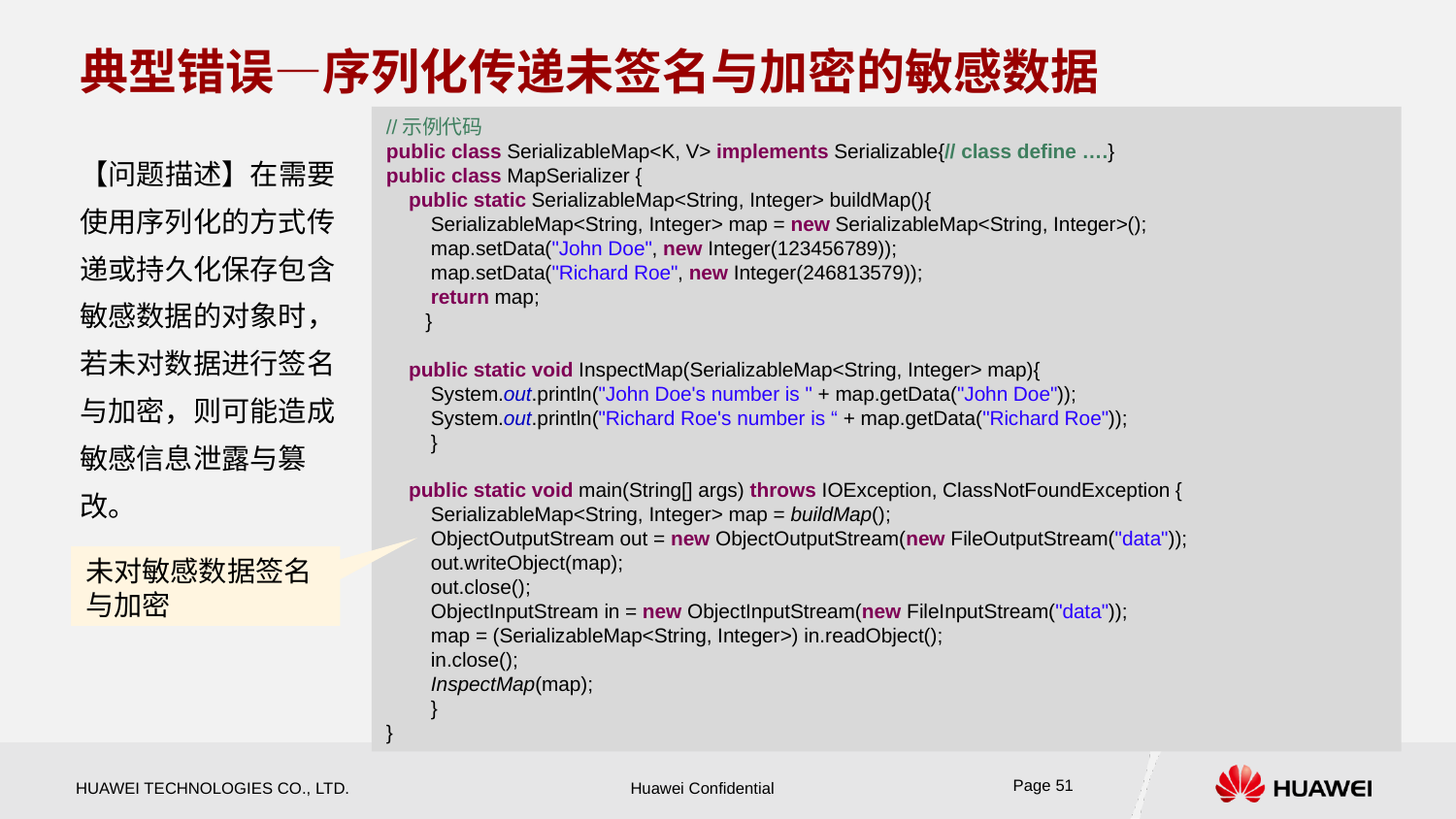

# 典型错误—序列化传递未签名与加密的敏感数据
//示例代码
public class SerializableMap<K, V> implements Serializable{// class define ….}
public class MapSerializer {
    public static SerializableMap<String, Integer> buildMap(){
        SerializableMap<String, Integer> map = new SerializableMap<String, Integer>();
        map.setData("John Doe", new Integer(123456789));
        map.setData("Richard Roe", new Integer(246813579));
        return map;
       }

    public static void InspectMap(SerializableMap<String, Integer> map){
        System.out.println("John Doe's number is " + map.getData("John Doe"));
        System.out.println("Richard Roe's number is “ + map.getData("Richard Roe"));
        }

    public static void main(String[] args) throws IOException, ClassNotFoundException {
        SerializableMap<String, Integer> map = buildMap();
        ObjectOutputStream out = new ObjectOutputStream(new FileOutputStream("data"));
        out.writeObject(map);
        out.close();
        ObjectInputStream in = new ObjectInputStream(new FileInputStream("data"));
        map = (SerializableMap<String, Integer>) in.readObject();
        in.close();
        InspectMap(map);
        }
}
【问题描述】在需要使用序列化的方式传递或持久化保存包含敏感数据的对象时，若未对数据进行签名与加密，则可能造成敏感信息泄露与篡改。
未对敏感数据签名与加密